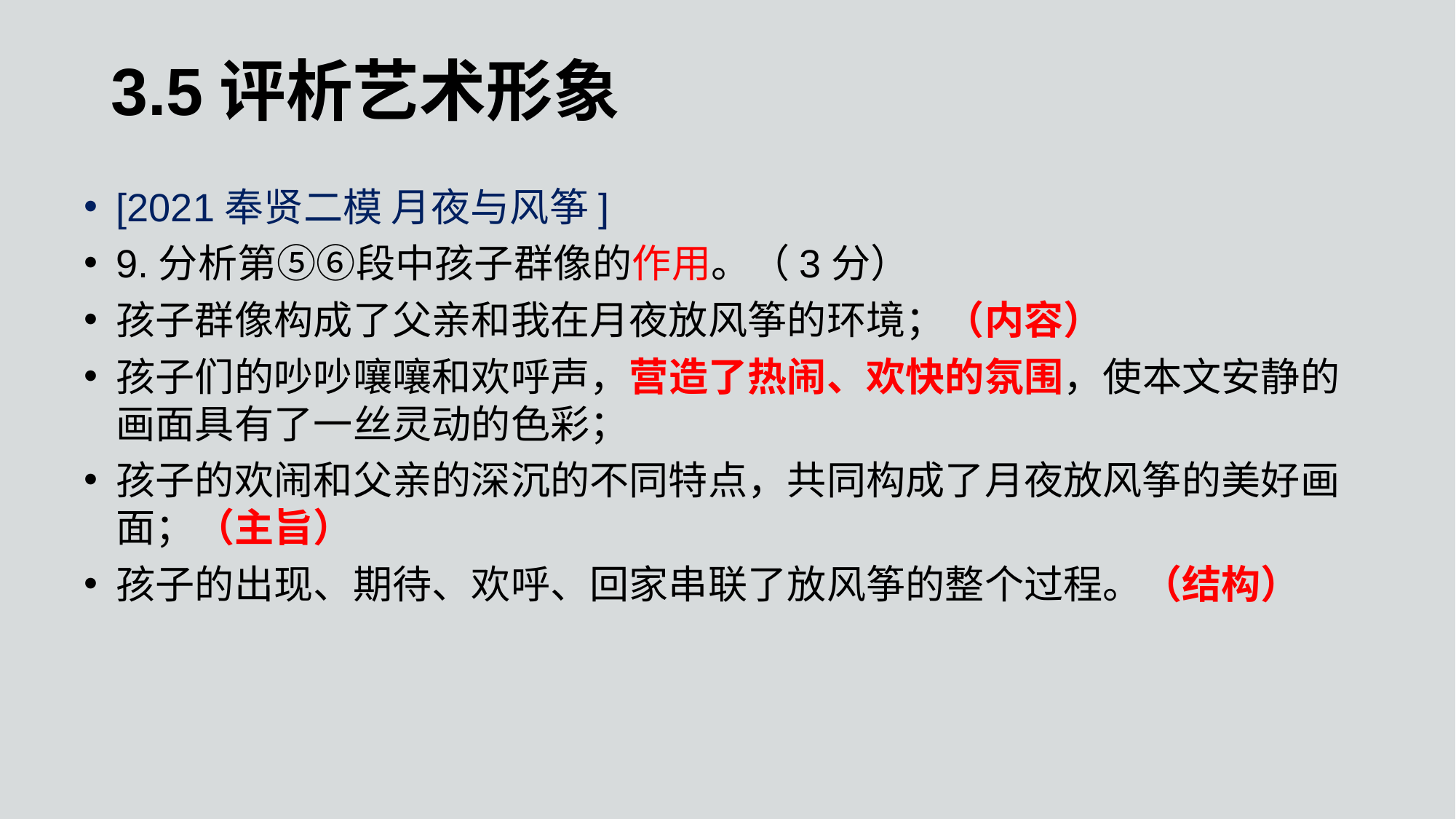

3.5评析艺术形象
[2021奉贤二模 月夜与风筝]
9.分析第⑤⑥段中孩子群像的作用。（3分）
孩子群像构成了父亲和我在月夜放风筝的环境；（内容）
孩子们的吵吵嚷嚷和欢呼声，营造了热闹、欢快的氛围，使本文安静的画面具有了一丝灵动的色彩；
孩子的欢闹和父亲的深沉的不同特点，共同构成了月夜放风筝的美好画面；（主旨）
孩子的出现、期待、欢呼、回家串联了放风筝的整个过程。（结构）